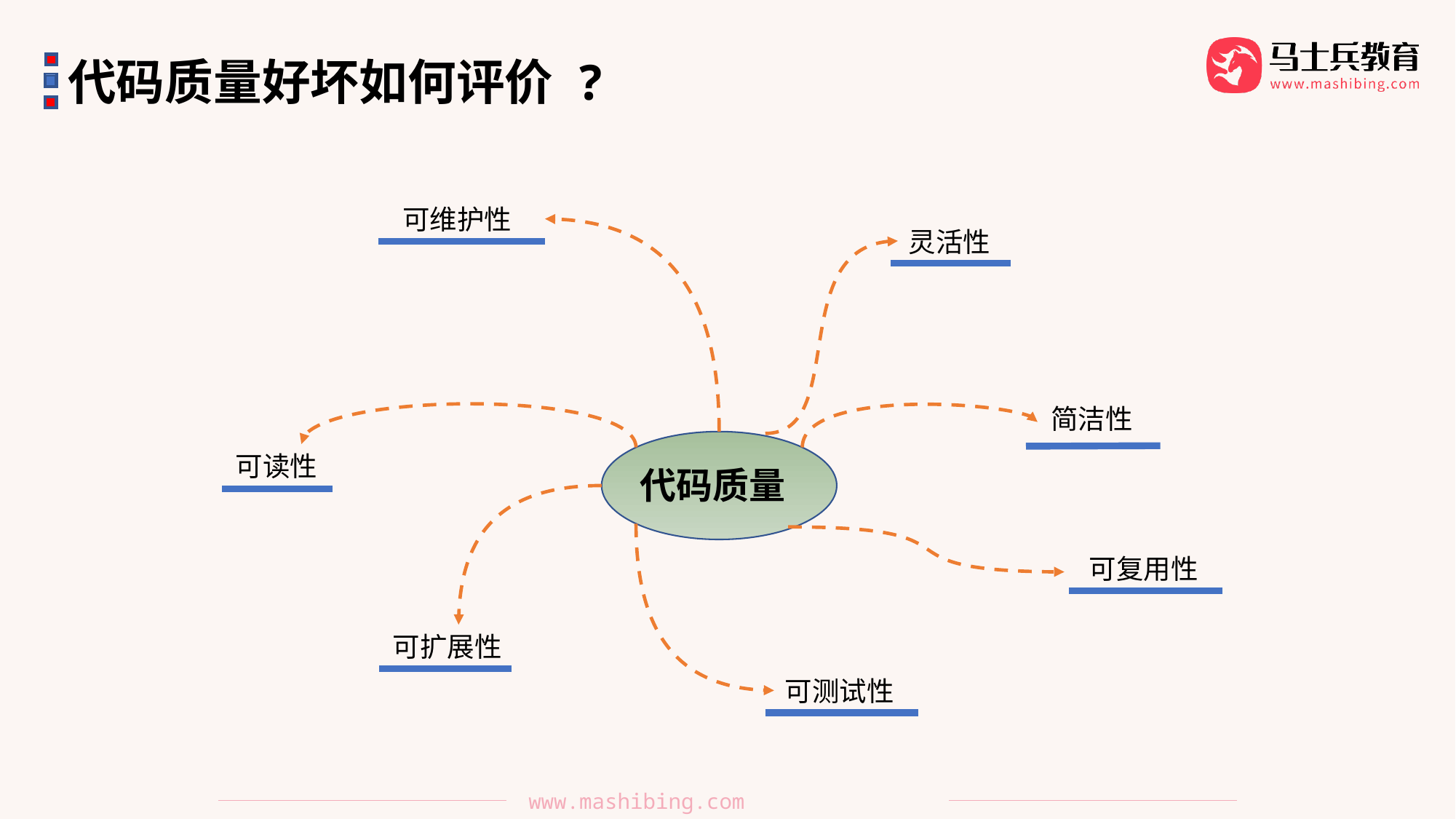

代码质量好坏如何评价 ?

可维护性
灵活性
简洁性

可读性
代码质量
可复用性
可扩展性
可测试性